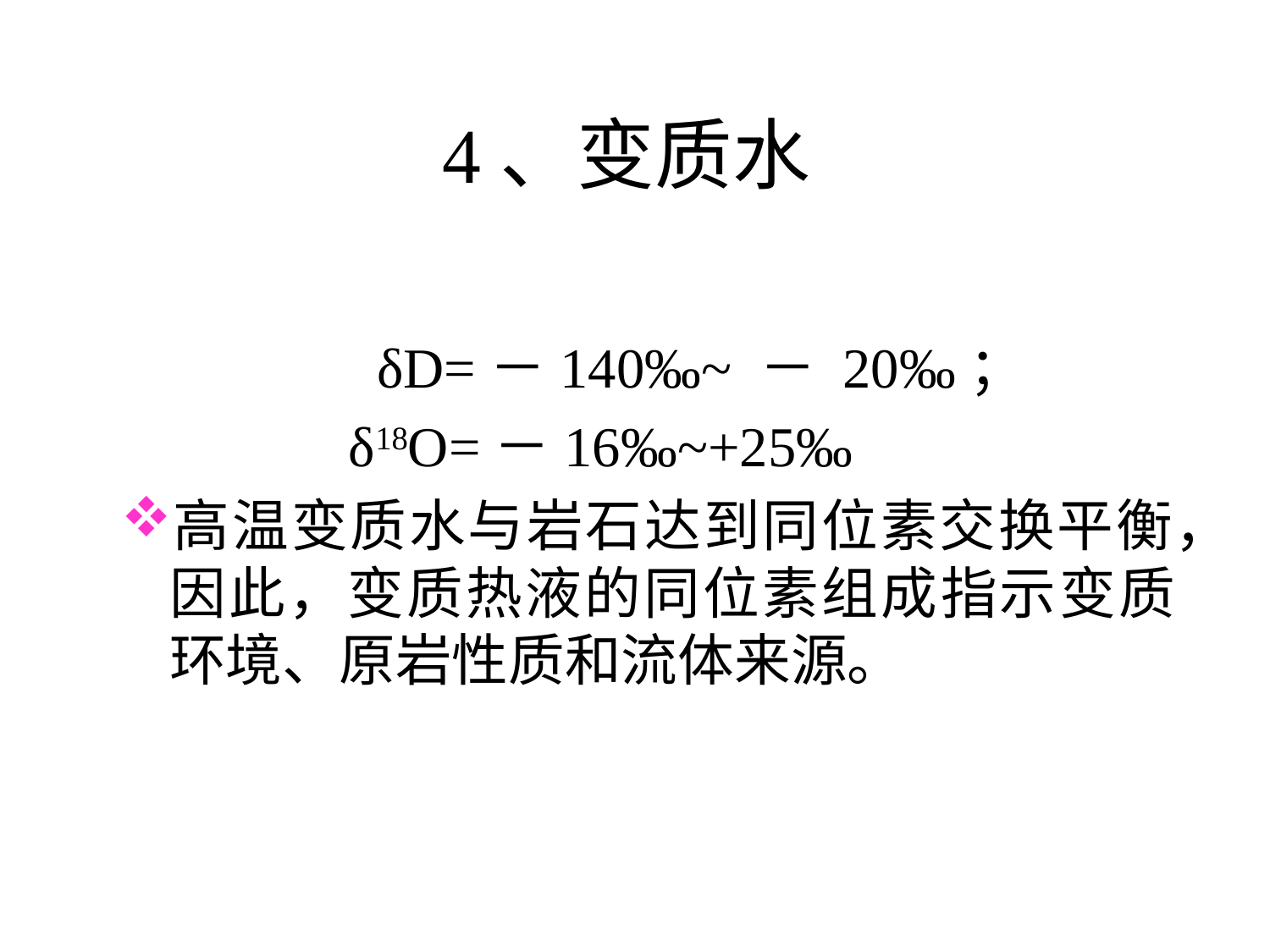

4、变质水
                  δD=－140‰~ － 20‰；
                δ18O=－16‰~+25‰
高温变质水与岩石达到同位素交换平衡，因此，变质热液的同位素组成指示变质环境、原岩性质和流体来源。